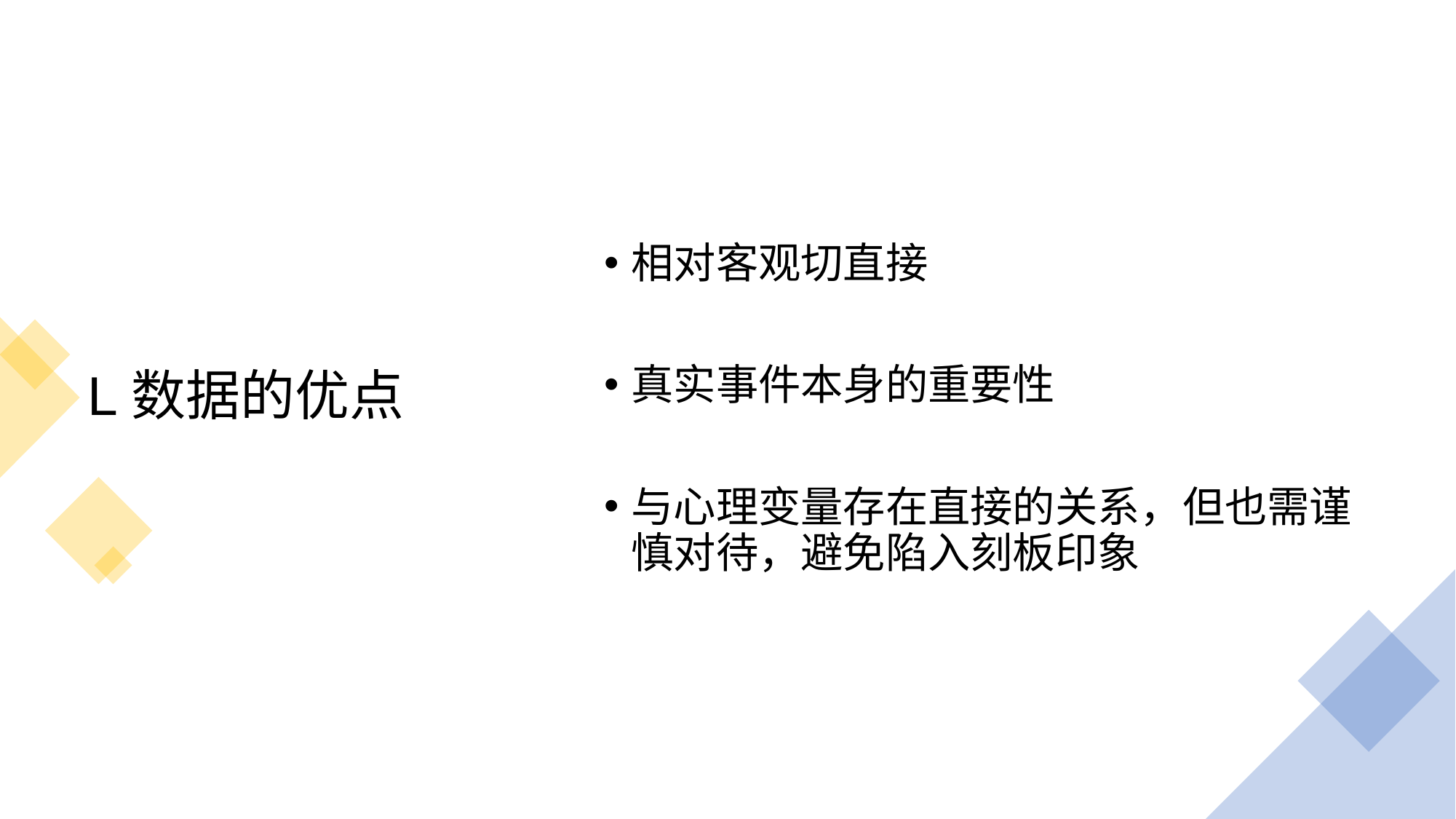

# L数据的优点
相对客观切直接

真实事件本身的重要性

与心理变量存在直接的关系，但也需谨慎对待，避免陷入刻板印象